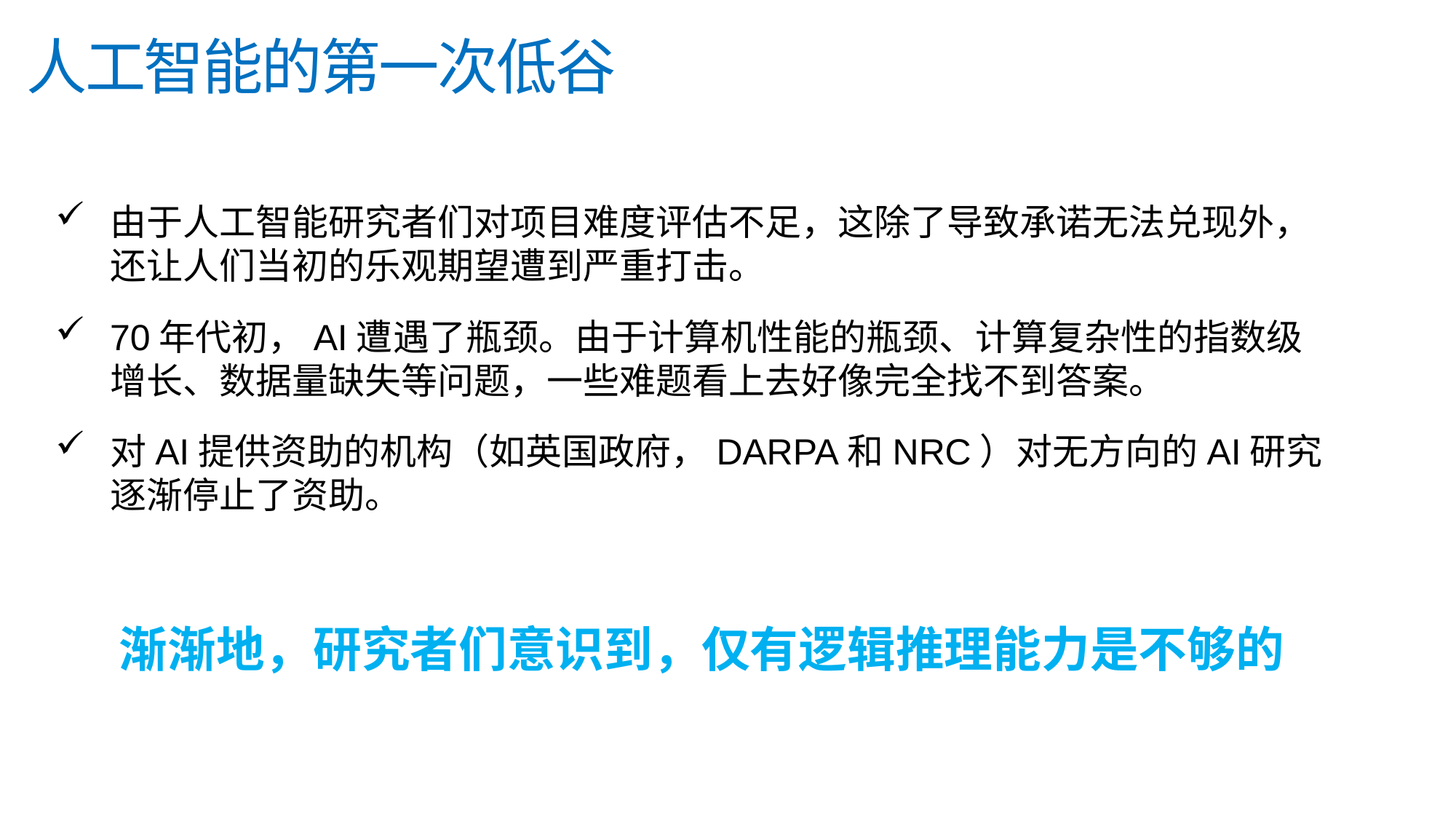

人工智能的第一次低谷
由于人工智能研究者们对项目难度评估不足，这除了导致承诺无法兑现外，还让人们当初的乐观期望遭到严重打击。
70年代初，AI遭遇了瓶颈。由于计算机性能的瓶颈、计算复杂性的指数级增长、数据量缺失等问题，一些难题看上去好像完全找不到答案。
对AI提供资助的机构（如英国政府，DARPA和NRC）对无方向的AI研究逐渐停止了资助。

渐渐地，研究者们意识到，仅有逻辑推理能力是不够的